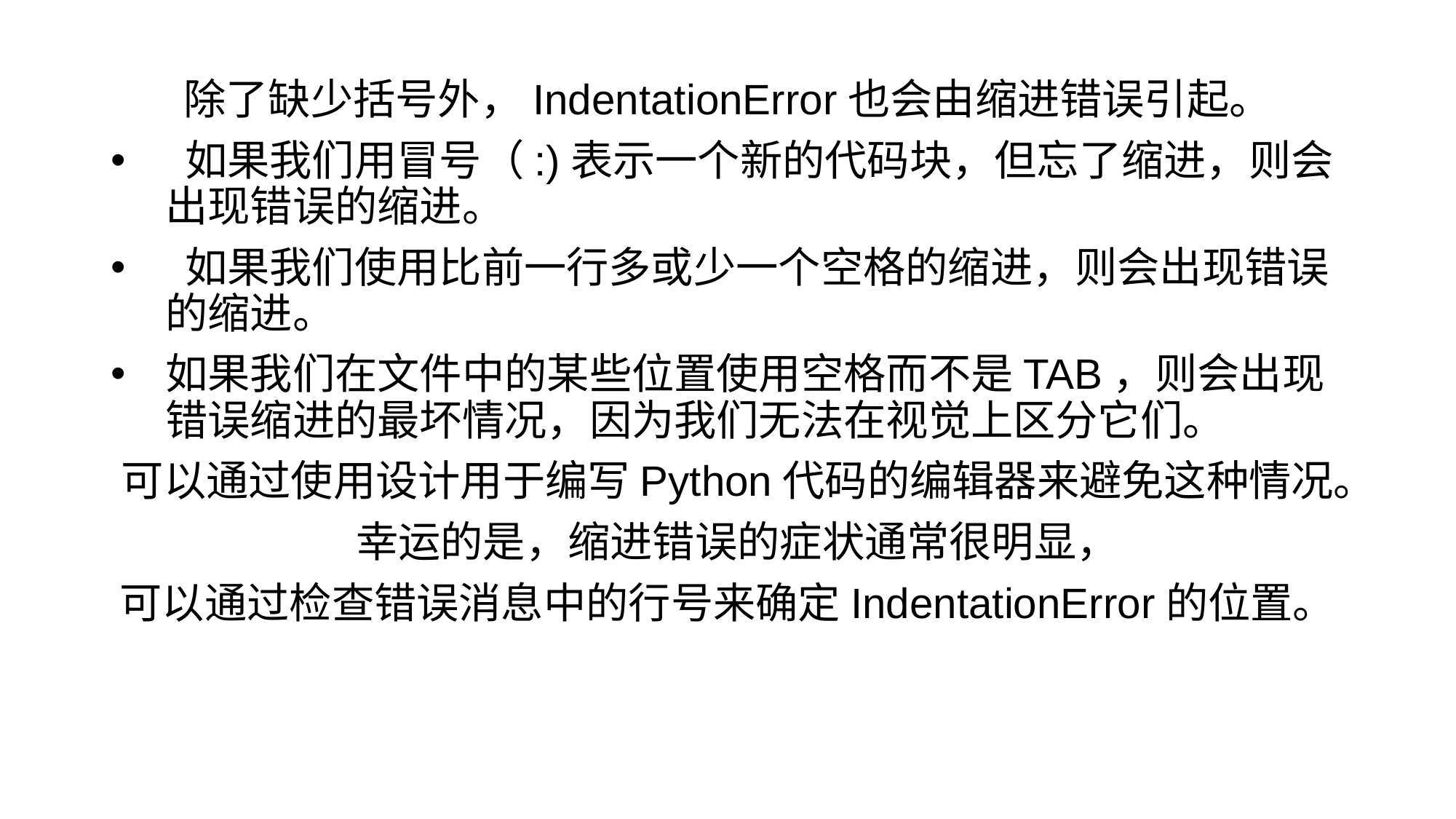

除了缺少括号外，IndentationError也会由缩进错误引起。
 如果我们用冒号（:)表示一个新的代码块，但忘了缩进，则会出现错误的缩进。
 如果我们使用比前一行多或少一个空格的缩进，则会出现错误的缩进。
如果我们在文件中的某些位置使用空格而不是TAB，则会出现错误缩进的最坏情况，因为我们无法在视觉上区分它们。
可以通过使用设计用于编写Python代码的编辑器来避免这种情况。
 幸运的是，缩进错误的症状通常很明显，
可以通过检查错误消息中的行号来确定IndentationError的位置。